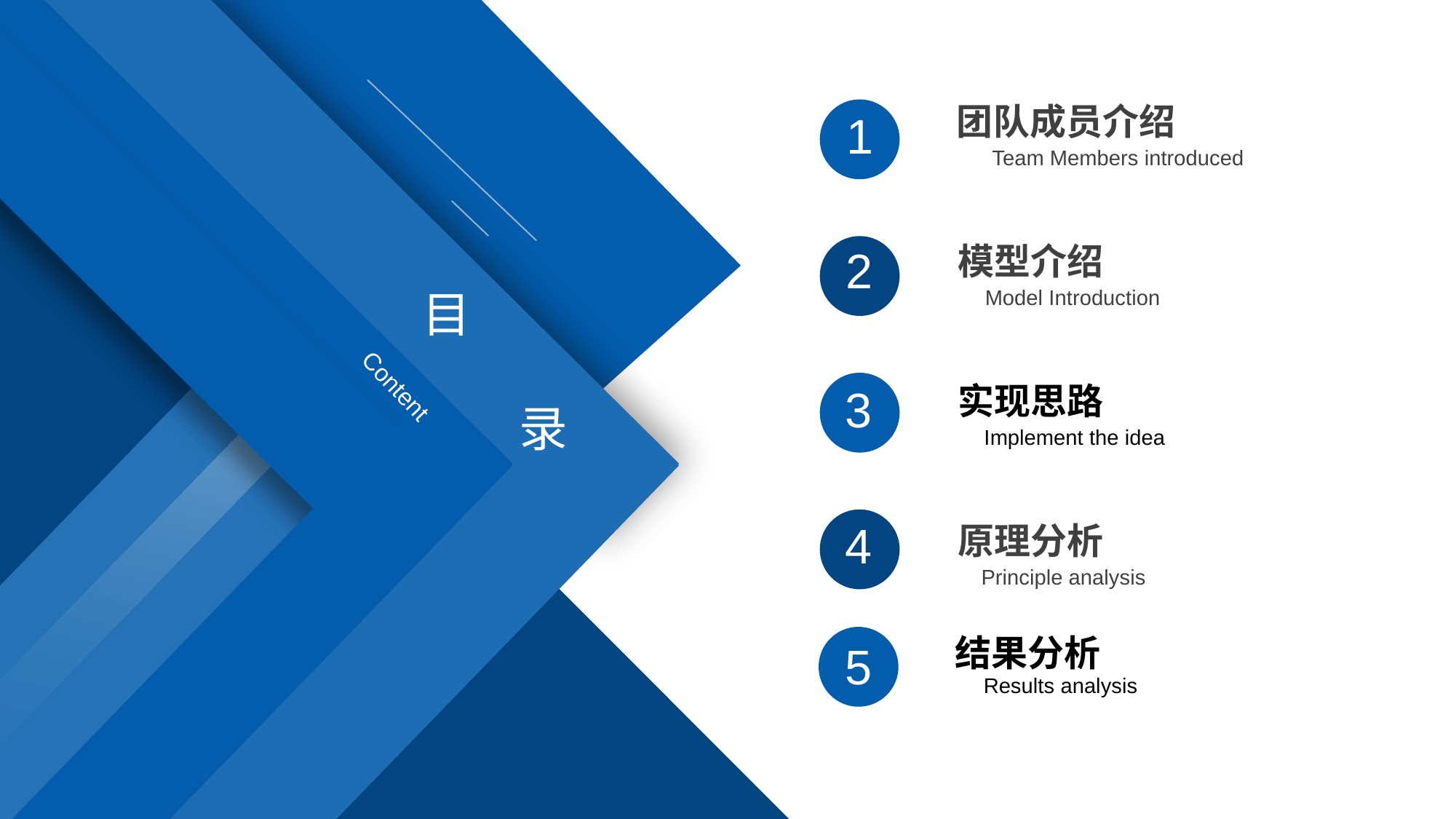

团队成员介绍
Team Members introduced

1

模型介绍
Model Introduction
2

目
录

3
实现思路
Implement the idea
Content

4
原理分析
Principle analysis
结果分析
Results analysis

5